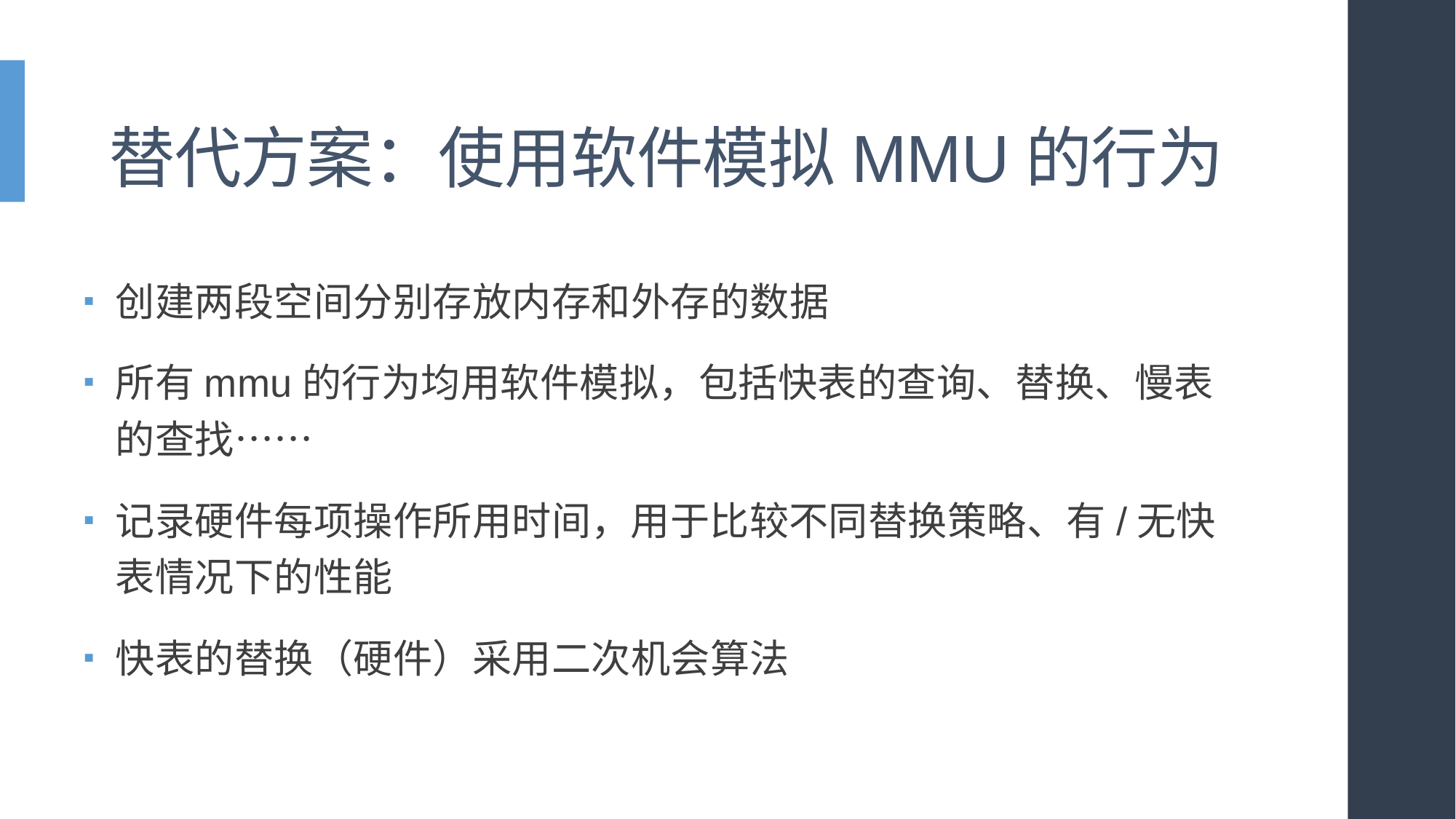

# 替代方案：使用软件模拟MMU的行为

创建两段空间分别存放内存和外存的数据
所有mmu的行为均用软件模拟，包括快表的查询、替换、慢表的查找……
记录硬件每项操作所用时间，用于比较不同替换策略、有/无快表情况下的性能
快表的替换（硬件）采用二次机会算法